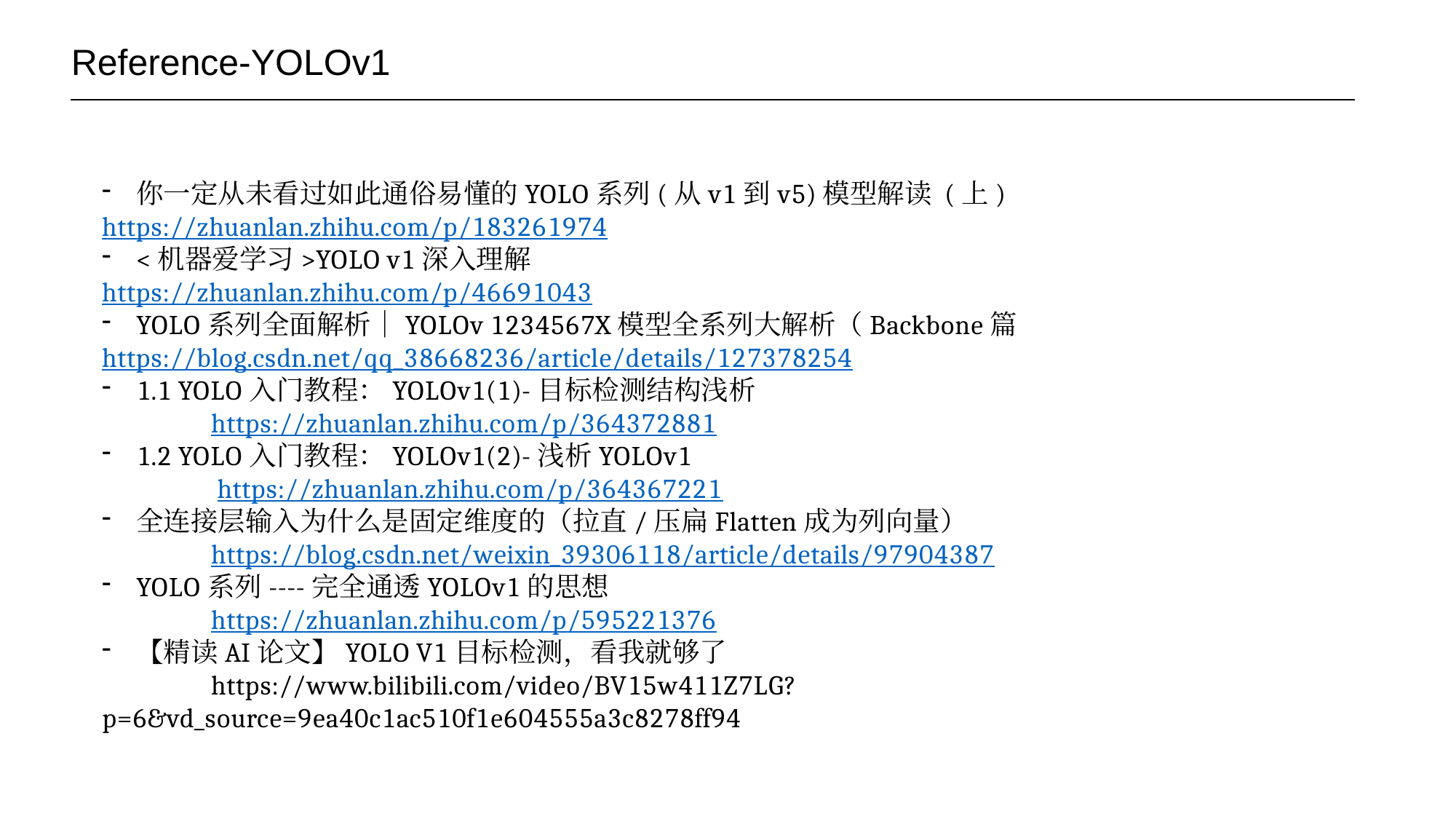

# Reference-YOLOv1
你一定从未看过如此通俗易懂的YOLO系列(从v1到v5)模型解读 (上)
	https://zhuanlan.zhihu.com/p/183261974
<机器爱学习>YOLO v1深入理解
	https://zhuanlan.zhihu.com/p/46691043
YOLO系列全面解析｜YOLOv 1234567X模型全系列大解析（Backbone篇
	https://blog.csdn.net/qq_38668236/article/details/127378254
1.1 YOLO入门教程：YOLOv1(1)-目标检测结构浅析
	https://zhuanlan.zhihu.com/p/364372881
1.2 YOLO入门教程：YOLOv1(2)-浅析YOLOv1
	 https://zhuanlan.zhihu.com/p/364367221
全连接层输入为什么是固定维度的（拉直/压扁Flatten成为列向量）
	https://blog.csdn.net/weixin_39306118/article/details/97904387
YOLO系列----完全通透YOLOv1的思想
	https://zhuanlan.zhihu.com/p/595221376
【精读AI论文】YOLO V1目标检测，看我就够了
	https://www.bilibili.com/video/BV15w411Z7LG?p=6&vd_source=9ea40c1ac510f1e604555a3c8278ff94